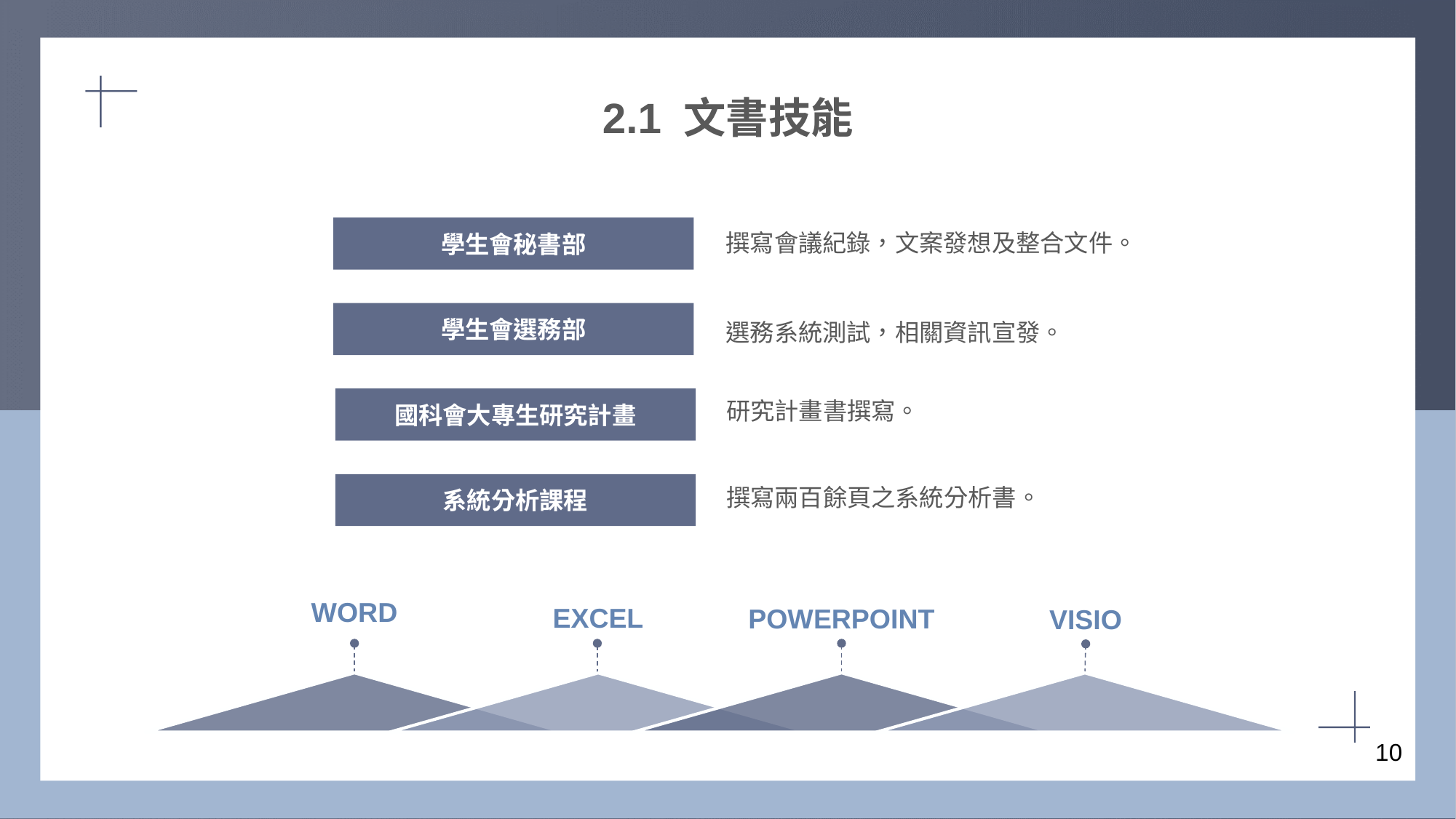

2.1 文書技能
學生會秘書部
撰寫會議紀錄，文案發想及整合文件。
學生會選務部
選務系統測試，相關資訊宣發。
國科會大專生研究計畫
研究計畫書撰寫。
系統分析課程
撰寫兩百餘頁之系統分析書。
WORD

EXCEL

POWERPOINT

VISIO

10